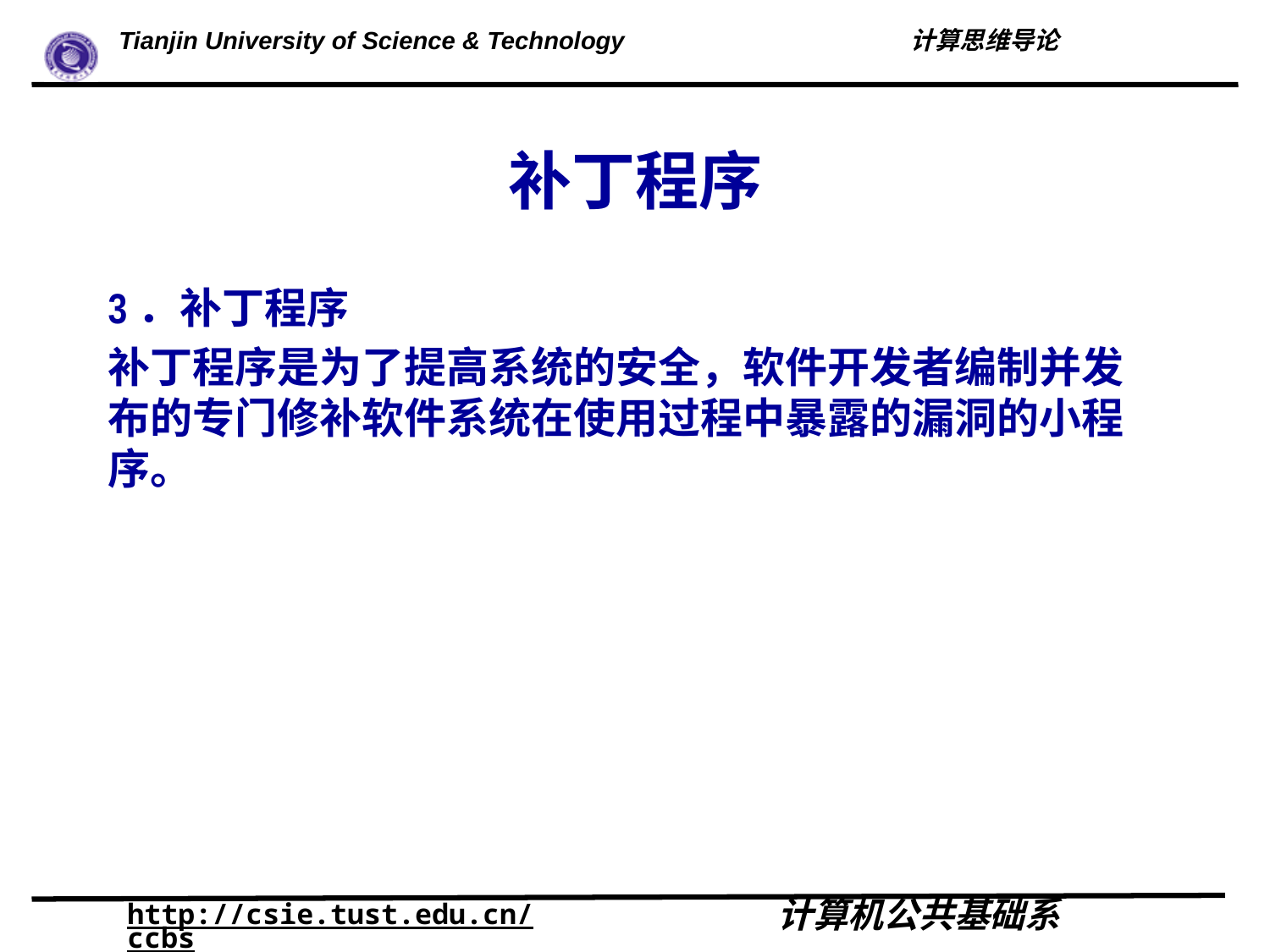

# 补丁程序
3．补丁程序
补丁程序是为了提高系统的安全，软件开发者编制并发布的专门修补软件系统在使用过程中暴露的漏洞的小程序。